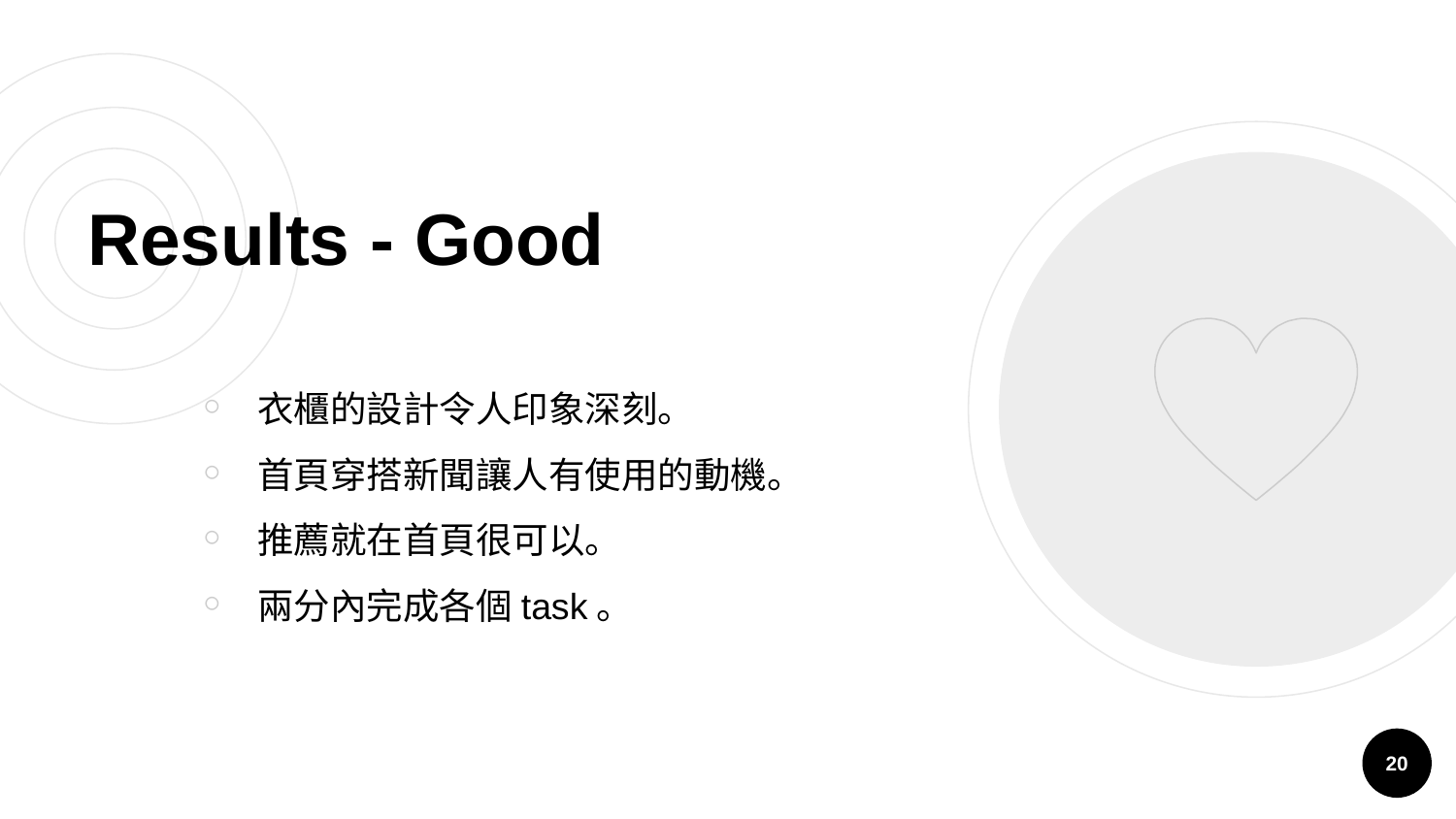

# Results - Good

衣櫃的設計令人印象深刻。
首頁穿搭新聞讓人有使用的動機。
推薦就在首頁很可以。
兩分內完成各個task。

20